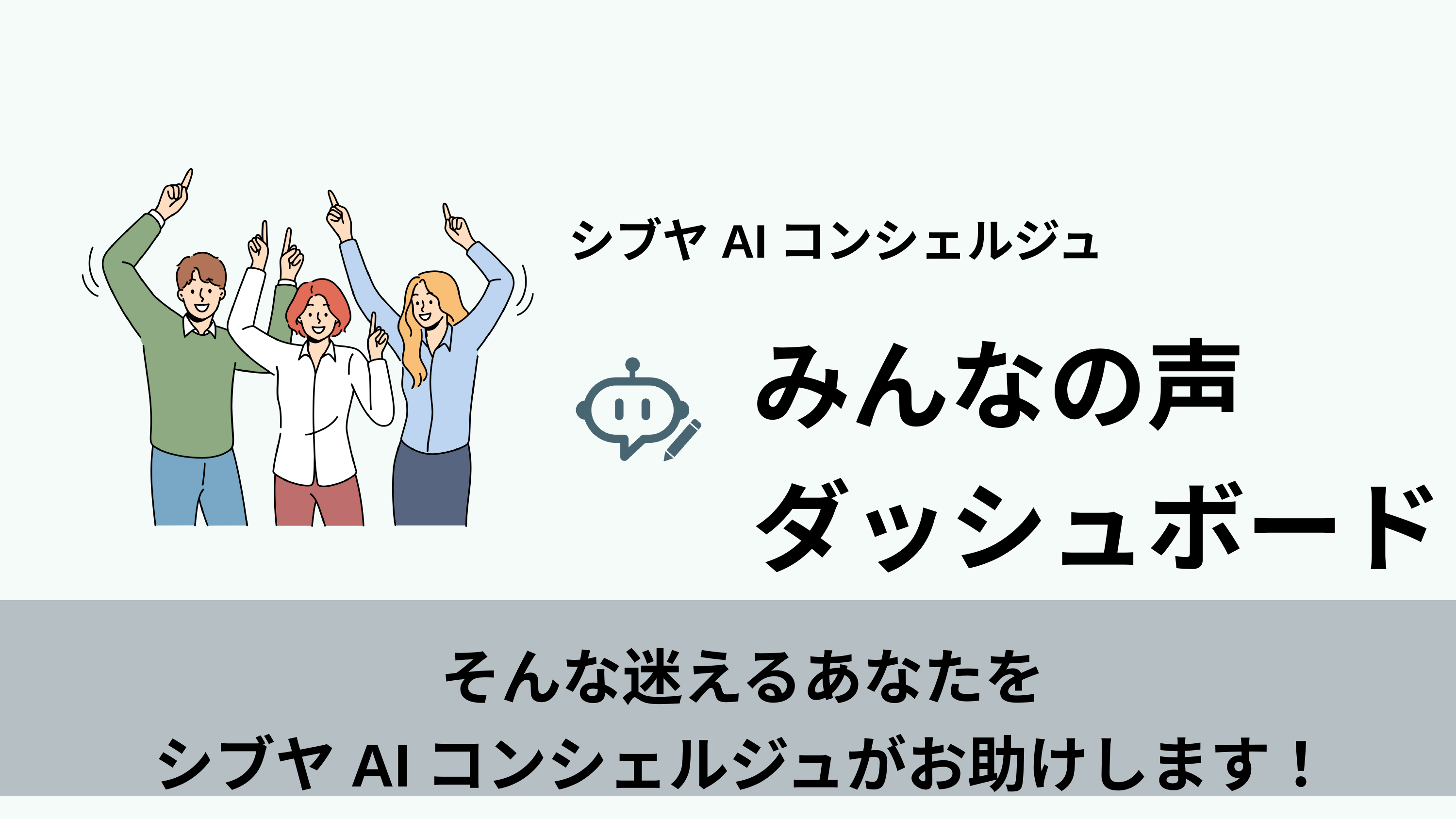

シブヤAIコンシェルジュ
みんなの声
ダッシュボード

そんな迷えるあなたを
シブヤAIコンシェルジュがお助けします！